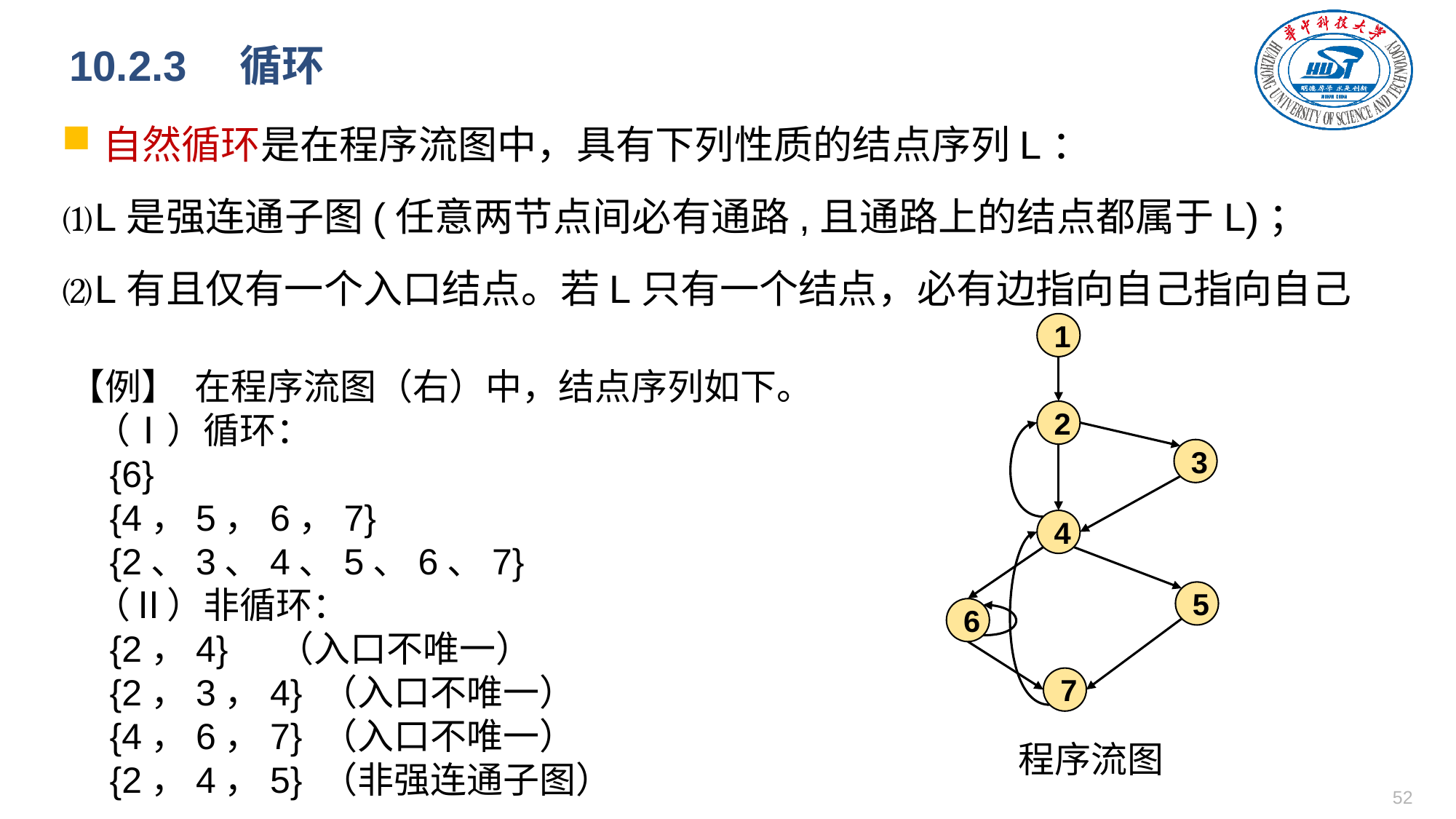

# 10.2.3　循环
自然循环是在程序流图中，具有下列性质的结点序列L：
⑴L是强连通子图(任意两节点间必有通路,且通路上的结点都属于L)；
⑵L有且仅有一个入口结点。若L只有一个结点，必有边指向自己指向自己

1
2
3
4
5
6
7
【例】  在程序流图（右）中，结点序列如下。
  （Ⅰ）循环：
    {6}
    {4，5，6，7}
    {2、3、4、5、6、7}
  （Ⅱ）非循环：
    {2，4}    （入口不唯一）
    {2，3，4} （入口不唯一）
    {4，6，7} （入口不唯一）
    {2，4，5} （非强连通子图）
程序流图
52